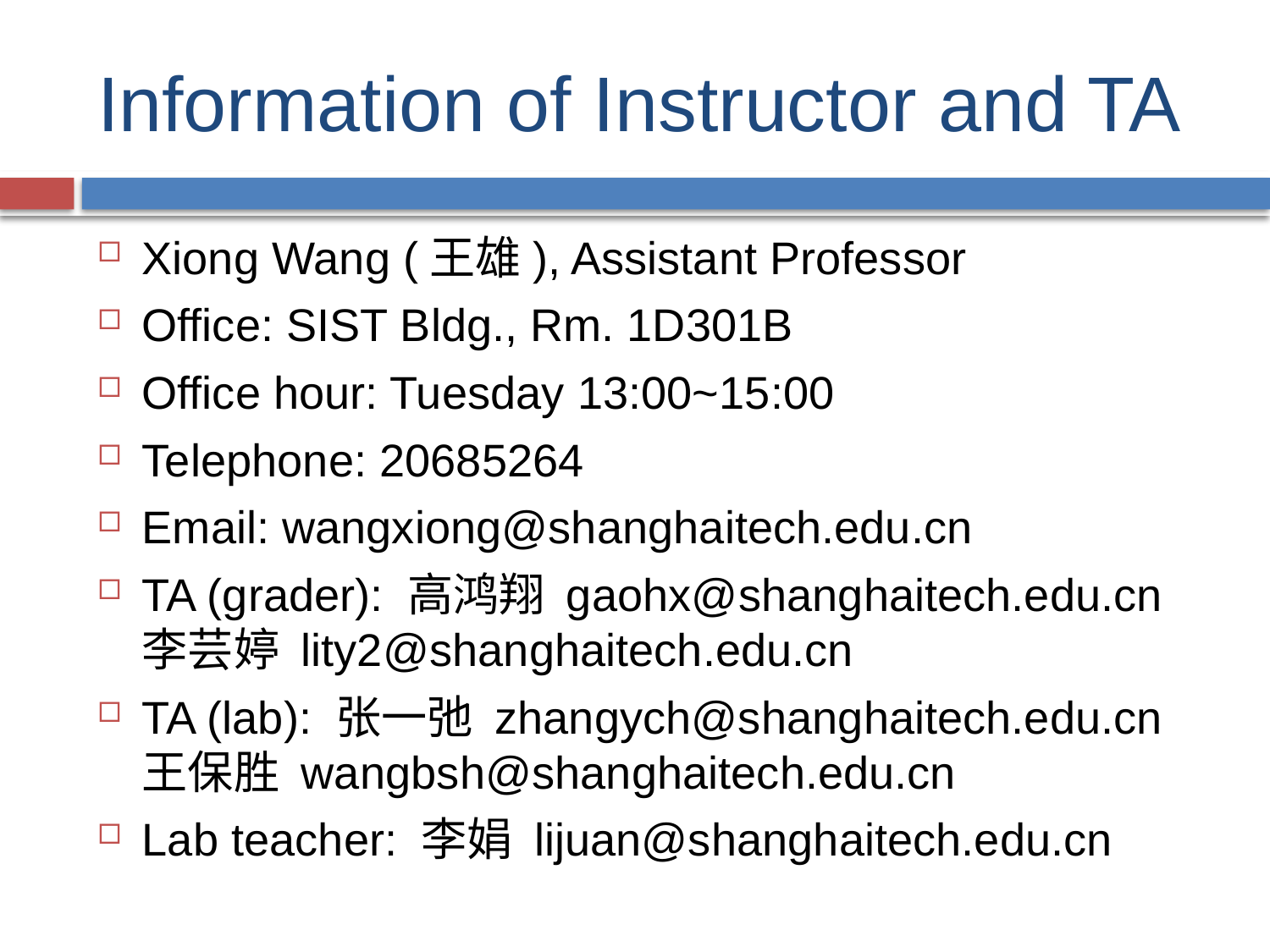

# Information of Instructor and TA
Xiong Wang (王雄), Assistant Professor
Office: SIST Bldg., Rm. 1D301B
Office hour: Tuesday 13:00~15:00
Telephone: 20685264
Email: wangxiong@shanghaitech.edu.cn
TA (grader): 高鸿翔 gaohx@shanghaitech.edu.cn
李芸婷 lity2@shanghaitech.edu.cn
TA (lab): 张一弛 zhangych@shanghaitech.edu.cn
王保胜 wangbsh@shanghaitech.edu.cn
Lab teacher: 李娟 lijuan@shanghaitech.edu.cn